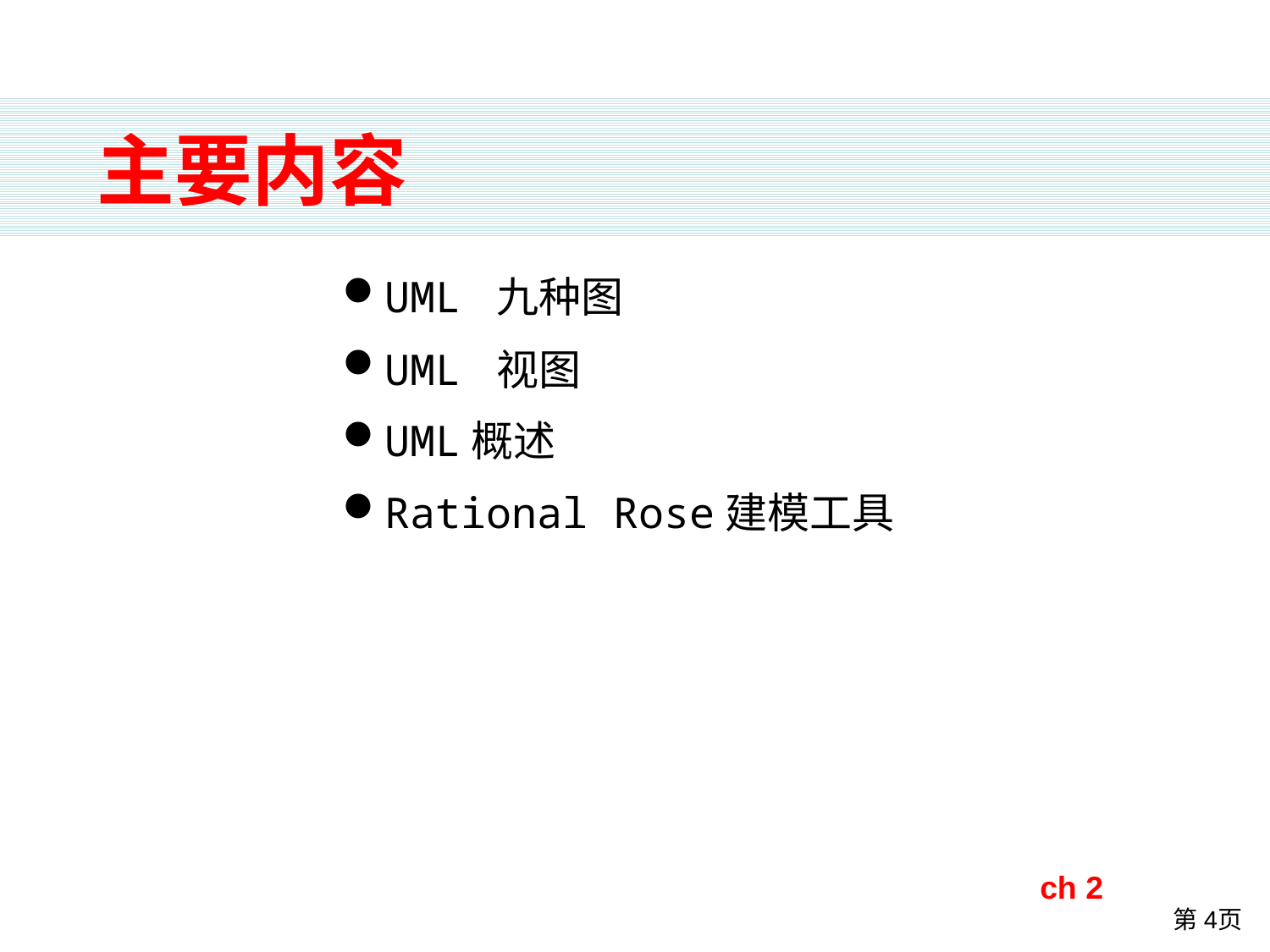

主要内容
UML 九种图
UML 视图
UML概述
Rational Rose建模工具
ch 2
第4页